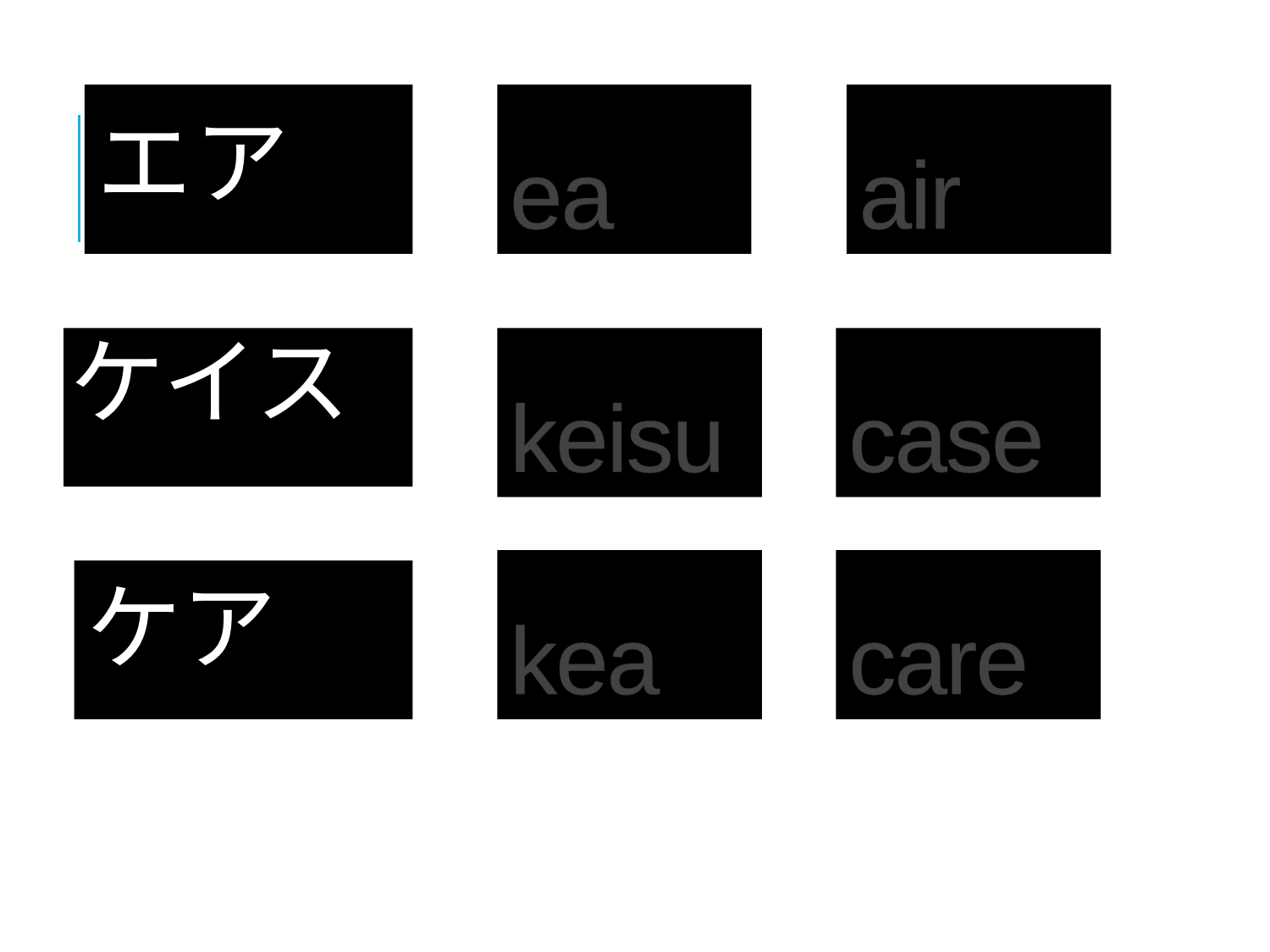

# エア
ea
air
ケイス
keisu
case
kea
care
ケア